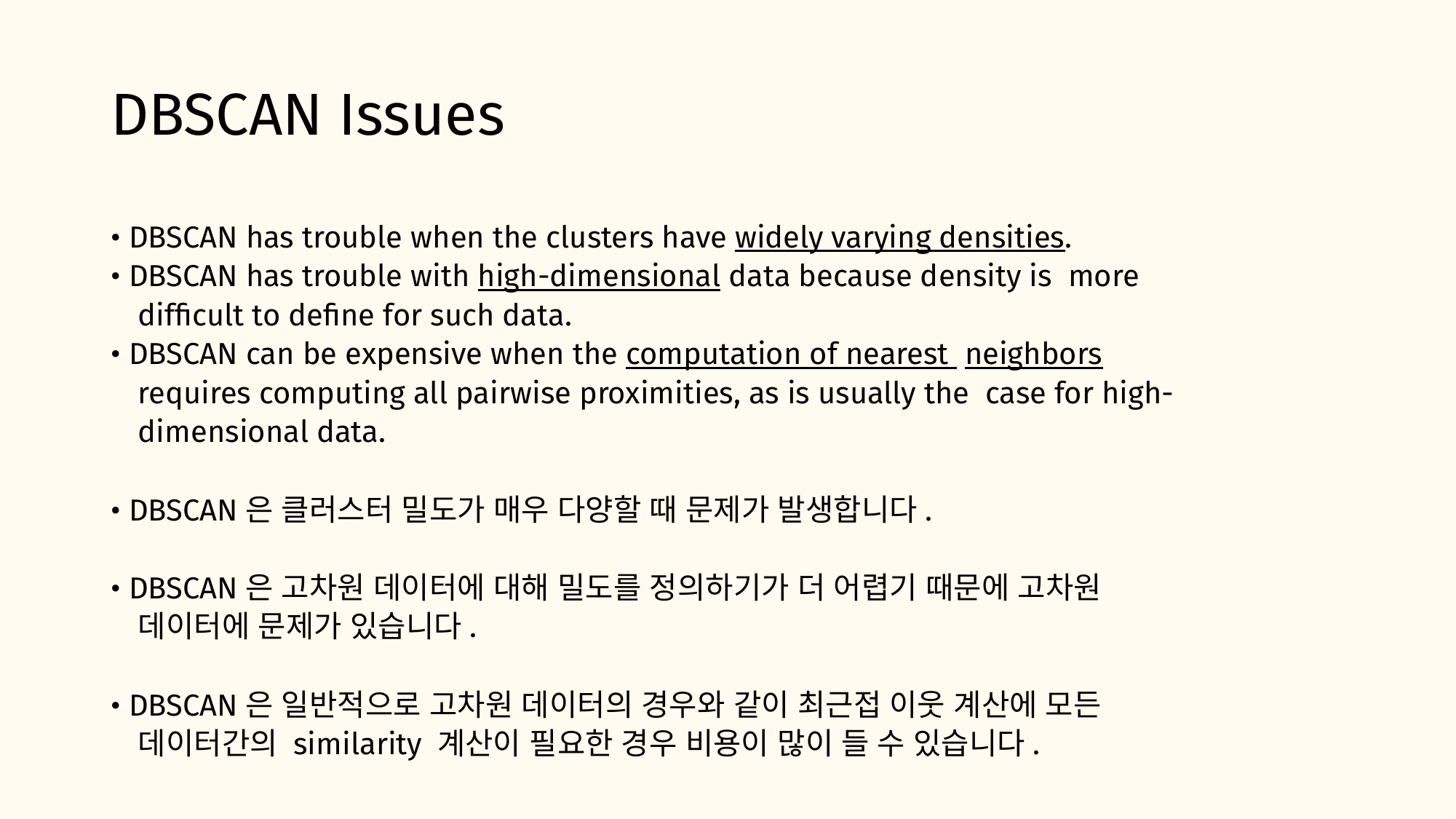

# DBSCAN Issues
• DBSCAN has trouble when the clusters have widely varying densities.
• DBSCAN has trouble with high-dimensional data because density is  more difficult to define for such data.
• DBSCAN can be expensive when the computation of nearest  neighbors requires computing all pairwise proximities, as is usually the  case for high-dimensional data.

• DBSCAN은 클러스터 밀도가 매우 다양할 때 문제가 발생합니다.

• DBSCAN은 고차원 데이터에 대해 밀도를 정의하기가 더 어렵기 때문에 고차원 데이터에 문제가 있습니다.

• DBSCAN은 일반적으로 고차원 데이터의 경우와 같이 최근접 이웃 계산에 모든 데이터간의 similarity 계산이 필요한 경우 비용이 많이 들 수 있습니다.